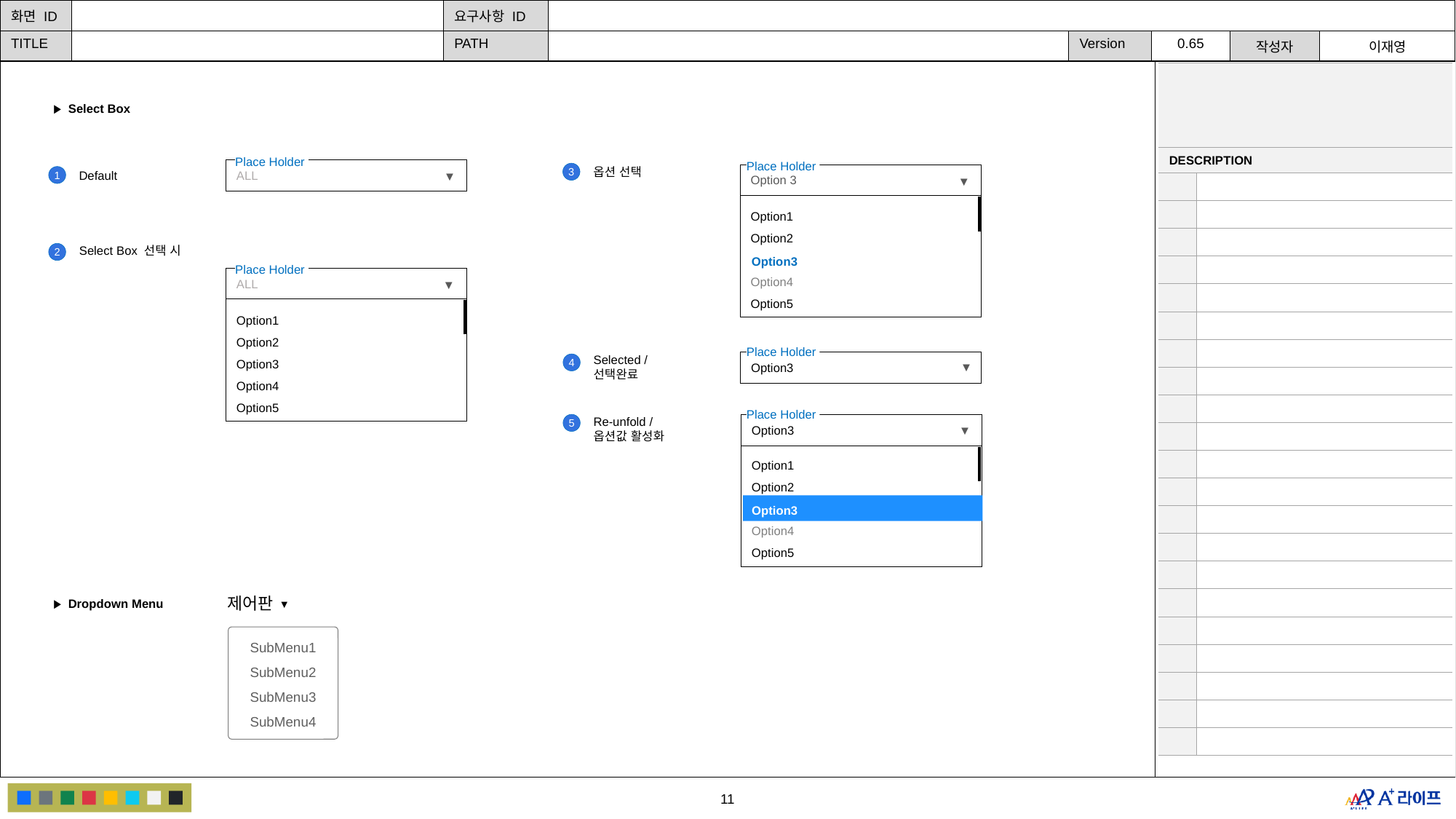

|  |  |
| --- | --- |
| DESCRIPTION |  |
|  |  |
|  |  |
|  |  |
|  |  |
|  |  |
|  |  |
|  |  |
|  |  |
|  |  |
|  |  |
|  |  |
|  |  |
|  |  |
|  |  |
|  |  |
|  |  |
|  |  |
|  |  |
|  |  |
|  |  |
|  |  |
▶  Select Box
Place Holder
Place Holder
ALL
▼
3
옵션 선택
Option 3
▼
Option1
Option2

Option4
Option5
Option3
1
Default
Select Box 선택 시
2
Place Holder
ALL
▼
Option1
Option2
Option3
Option4
Option5
Place Holder
Option3
▼
Selected /
선택완료
4
Place Holder
Re-unfold /
옵션값 활성화
5
Option3
▼
Option1
Option2

Option4
Option5
Option3

제어판
▶  Dropdown Menu
▼
SubMenu1
SubMenu2
SubMenu3
SubMenu4